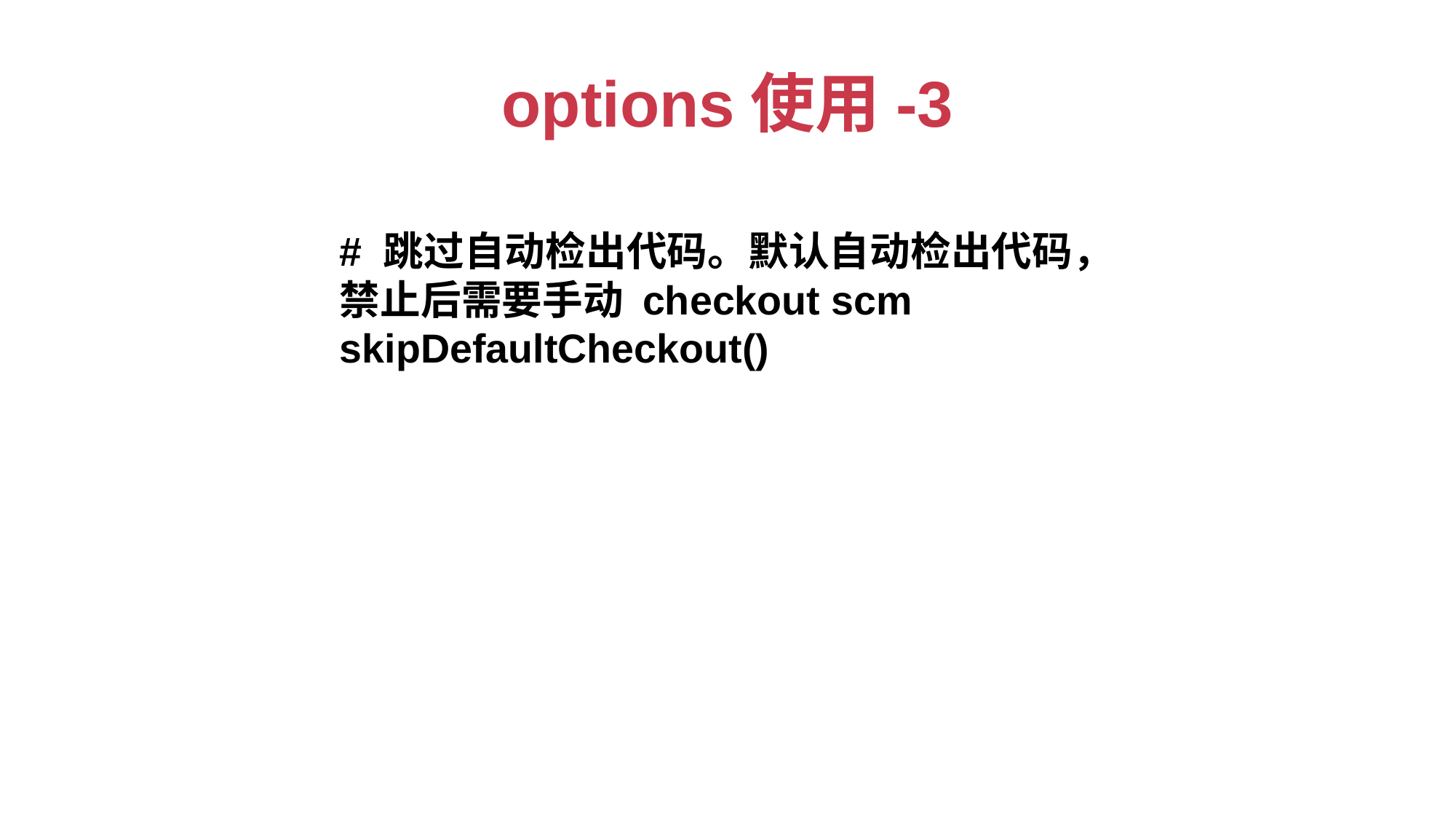

# options使用-3
# 跳过自动检出代码。默认自动检出代码，
禁止后需要手动 checkout scm
skipDefaultCheckout()